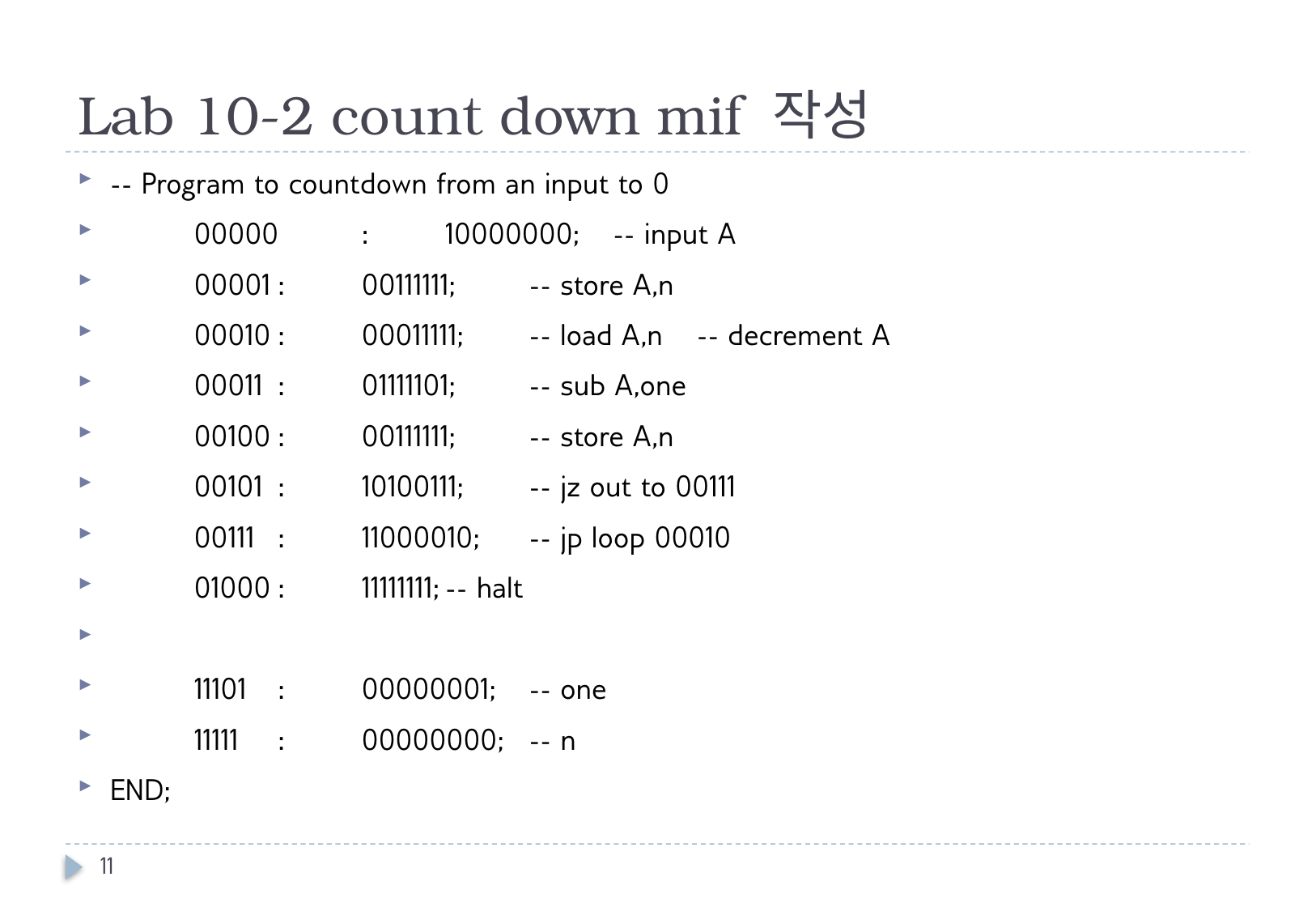

# Lab 10-2 count down mif 작성
-- Program to countdown from an input to 0
	00000	:	10000000;	-- input A
	00001	:	00111111;	-- store A,n
	00010	:	00011111;	-- load A,n			-- decrement A
	00011	:	01111101;	-- sub A,one
	00100	:	00111111;	-- store A,n
	00101	:	10100111;	-- jz out to 00111
	00111	:	11000010;	-- jp loop 00010
	01000	:	11111111;	-- halt

	11101	:	00000001;	-- one
	11111	:	00000000;	-- n
END;
11